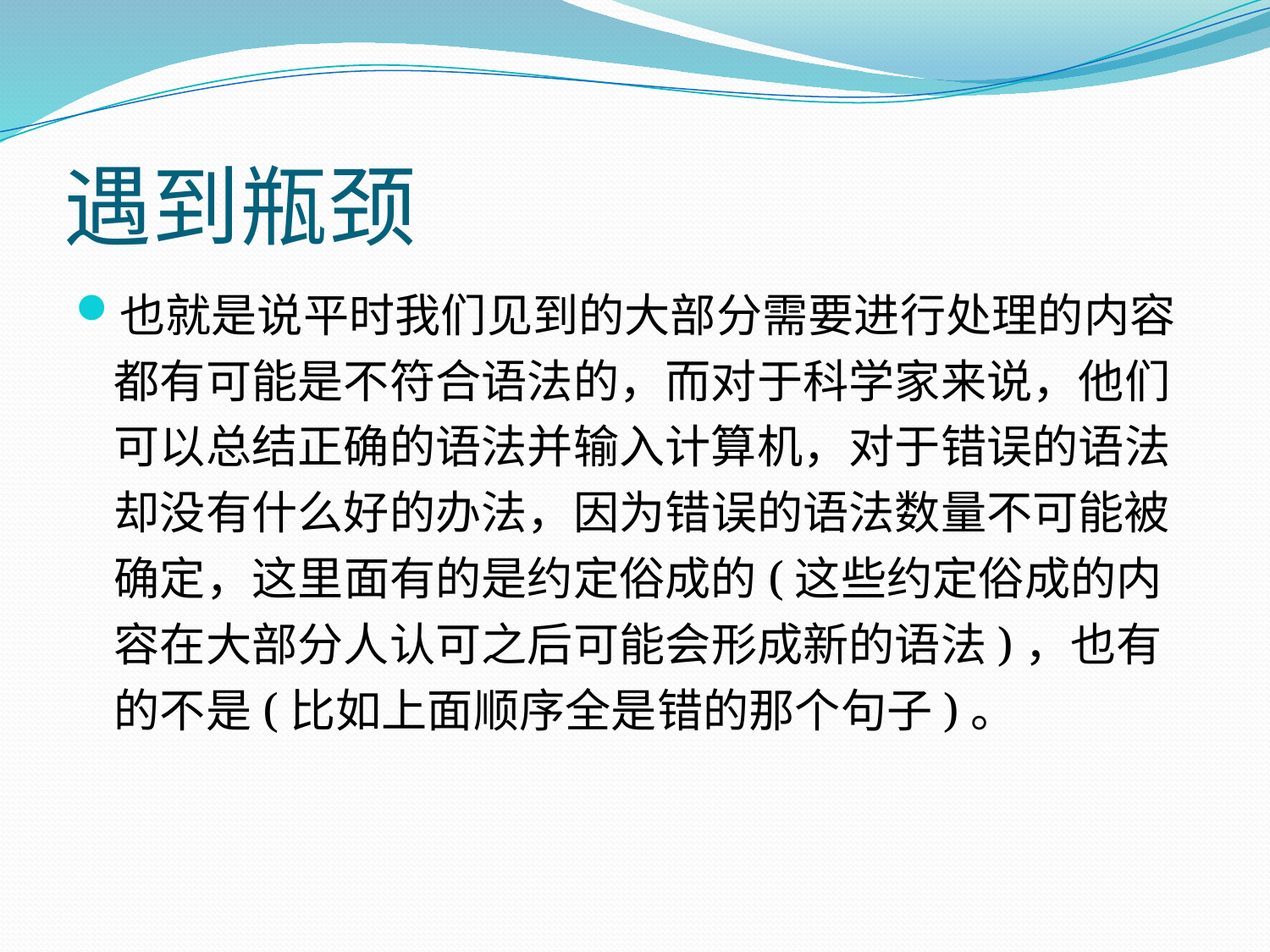

# 遇到瓶颈
也就是说平时我们见到的大部分需要进行处理的内容都有可能是不符合语法的，而对于科学家来说，他们可以总结正确的语法并输入计算机，对于错误的语法却没有什么好的办法，因为错误的语法数量不可能被确定，这里面有的是约定俗成的(这些约定俗成的内容在大部分人认可之后可能会形成新的语法)，也有的不是(比如上面顺序全是错的那个句子)。